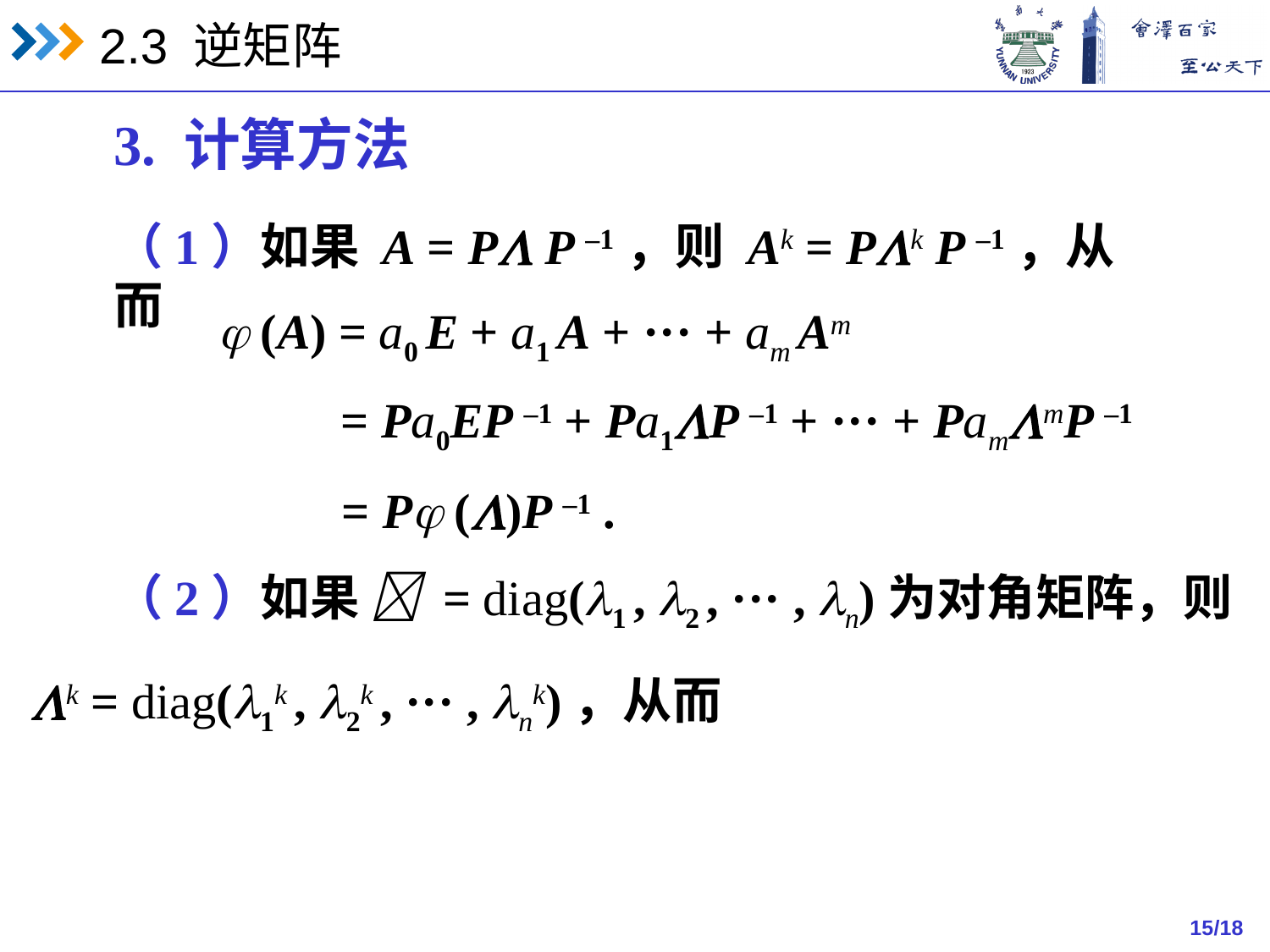

3. 计算方法
（1）如果 A = PΛ P –1，则 Ak = PΛk P –1，从而
ϕ (A) = a0 E + a1 A + ··· + am Am
= Pa0EP –1 + Pa1ΛP –1 + ··· + PamΛmP –1
= Pϕ (Λ)P –1 .
（2）如果 Λ = diag(λ1 , λ2 , ··· , λn)为对角矩阵，则
Λk = diag(λ1k , λ2k , ··· , λnk)，从而